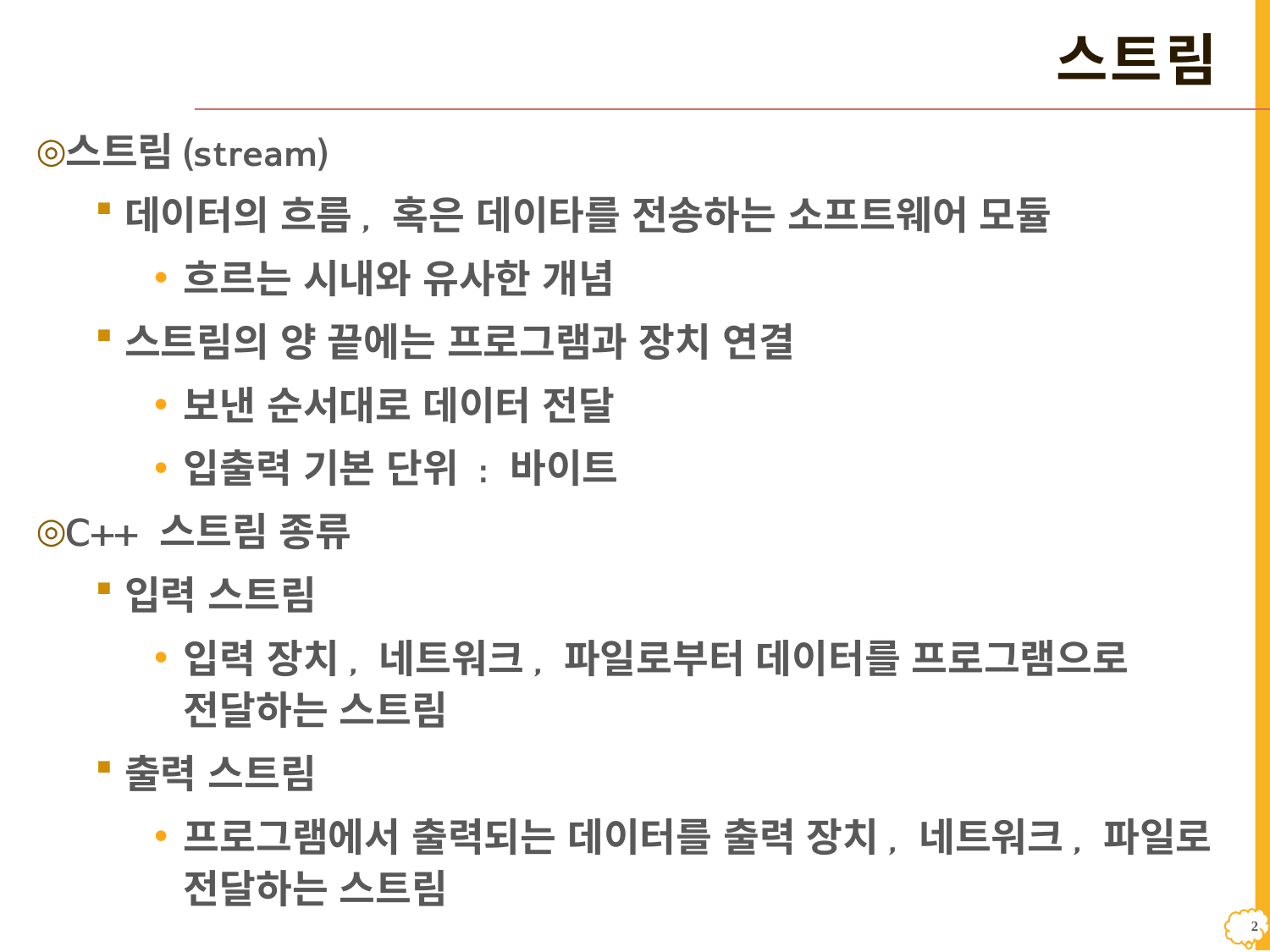

# 스트림
스트림(stream)
데이터의 흐름, 혹은 데이타를 전송하는 소프트웨어 모듈
흐르는 시내와 유사한 개념
스트림의 양 끝에는 프로그램과 장치 연결
보낸 순서대로 데이터 전달
입출력 기본 단위 : 바이트
C++ 스트림 종류
입력 스트림
입력 장치, 네트워크, 파일로부터 데이터를 프로그램으로 전달하는 스트림
출력 스트림
프로그램에서 출력되는 데이터를 출력 장치, 네트워크, 파일로 전달하는 스트림
2